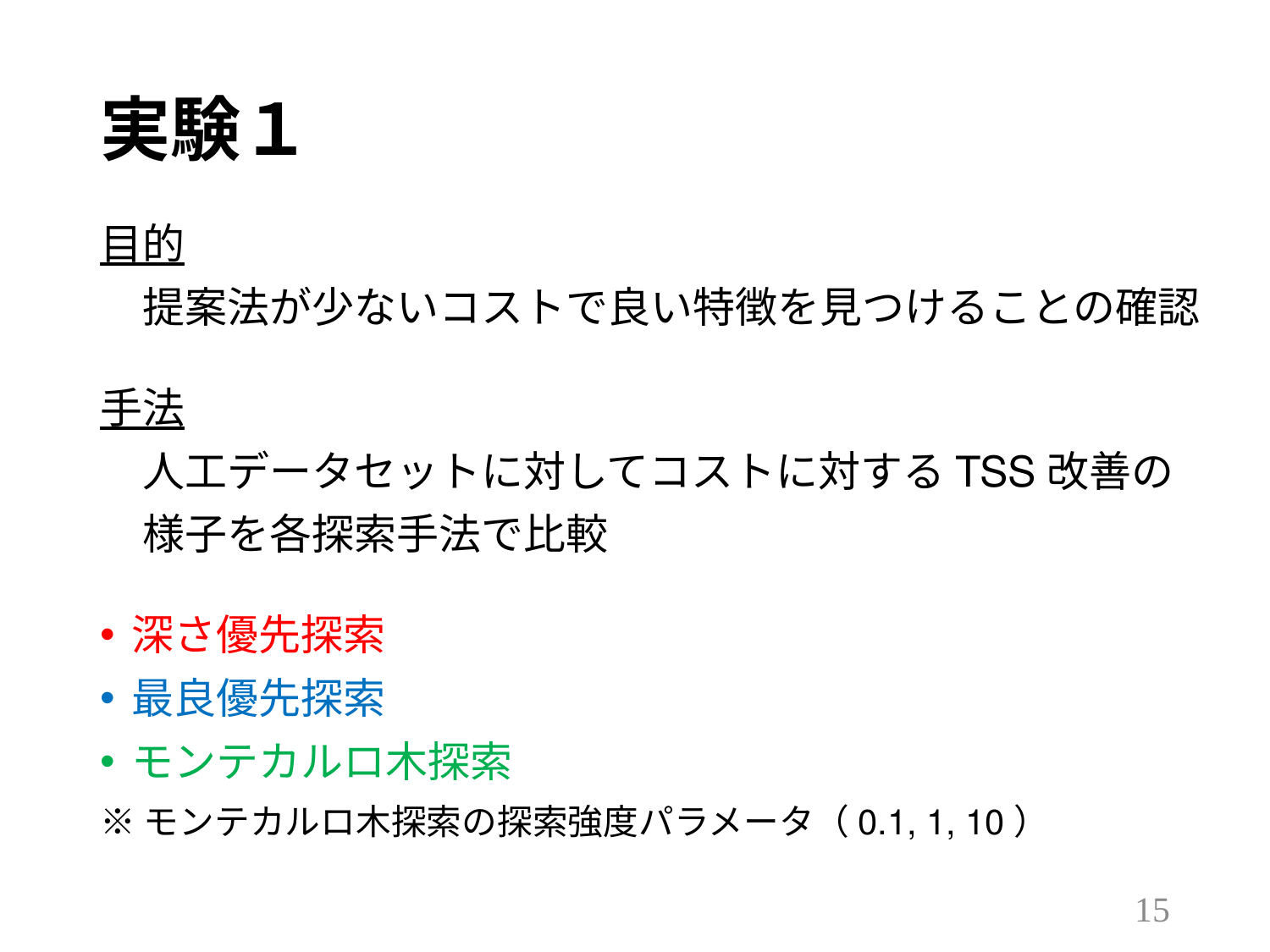

# 実験１
目的
　提案法が少ないコストで良い特徴を見つけることの確認

手法
　人工データセットに対してコストに対するTSS改善の
　様子を各探索手法で比較

深さ優先探索
最良優先探索
モンテカルロ木探索
※モンテカルロ木探索の探索強度パラメータ（0.1, 1, 10）
15